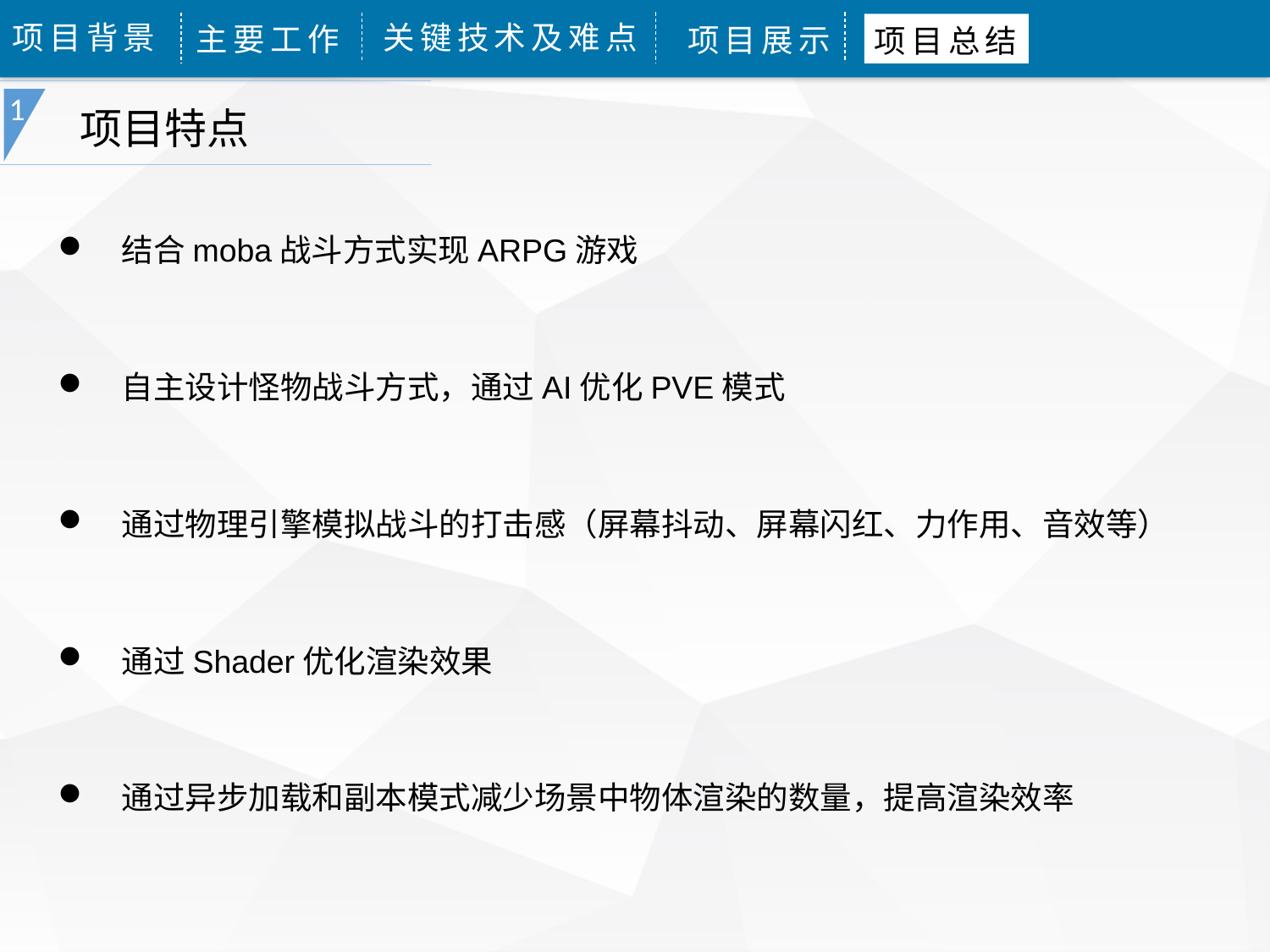

项目背景
关键技术及难点
主要工作

项目展示
项目总结
项目特点
1
结合moba战斗方式实现ARPG游戏

自主设计怪物战斗方式，通过AI优化PVE模式

通过物理引擎模拟战斗的打击感（屏幕抖动、屏幕闪红、力作用、音效等）

通过Shader优化渲染效果

通过异步加载和副本模式减少场景中物体渲染的数量，提高渲染效率